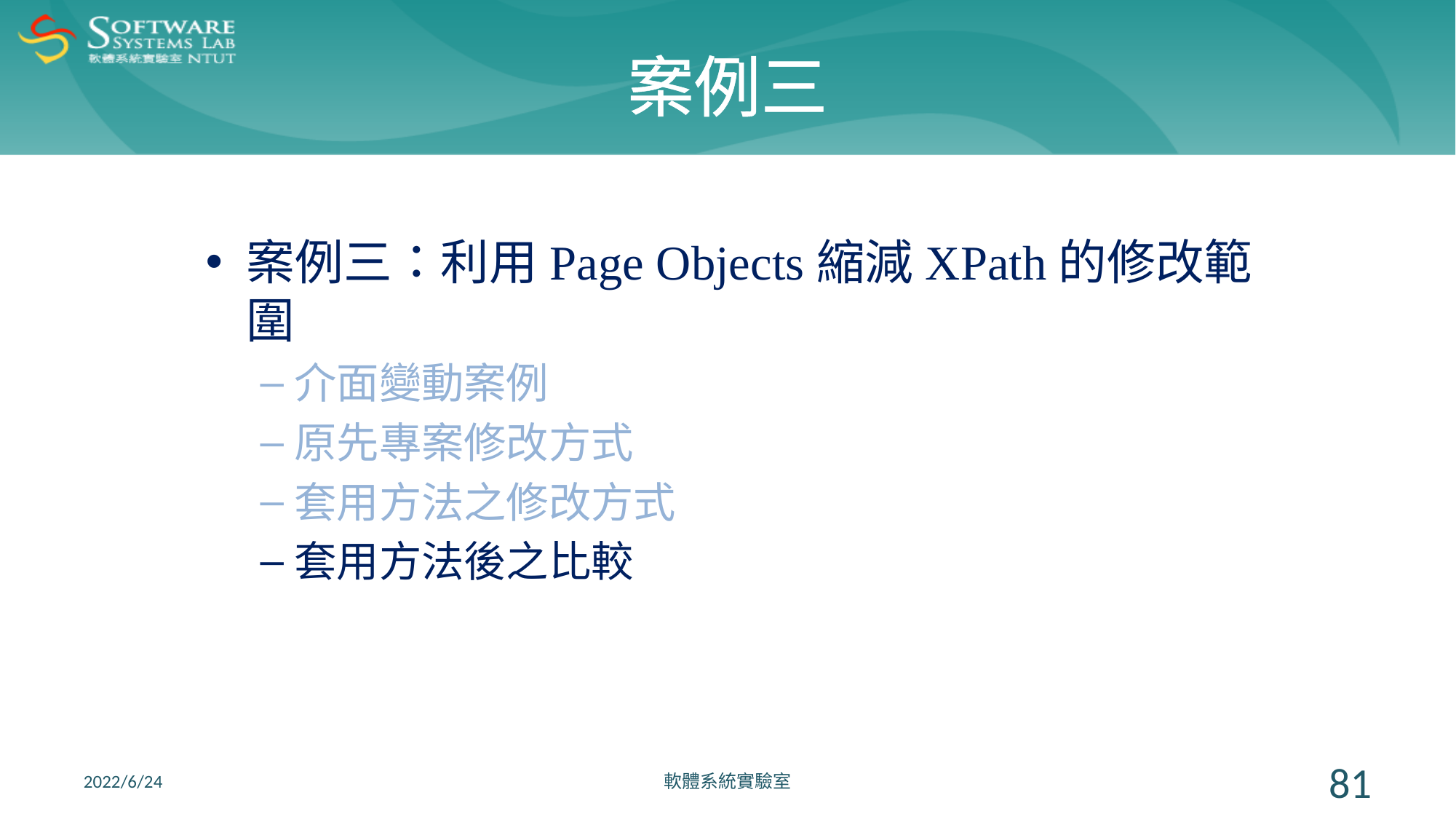

# 案例三
案例三：利用Page Objects縮減XPath的修改範圍
介面變動案例
原先專案修改方式
套用方法之修改方式
套用方法後之比較
2022/6/24
軟體系統實驗室
81